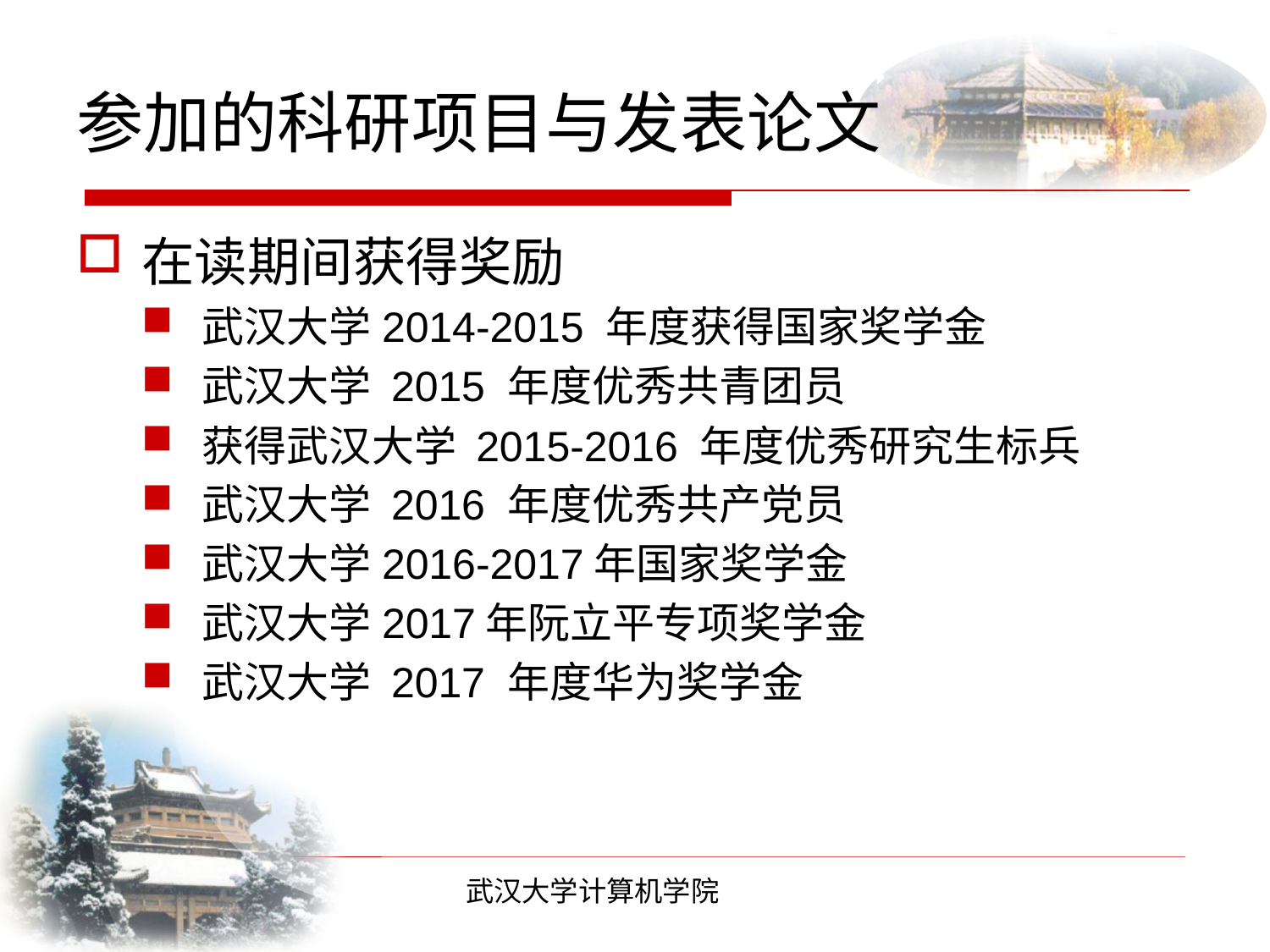

# 参加的科研项目与发表论文
在读期间获得奖励
武汉大学2014-2015 年度获得国家奖学金
武汉大学 2015 年度优秀共青团员
获得武汉大学 2015-2016 年度优秀研究生标兵
武汉大学 2016 年度优秀共产党员
武汉大学2016-2017年国家奖学金
武汉大学2017年阮立平专项奖学金
武汉大学 2017 年度华为奖学金
武汉大学计算机学院